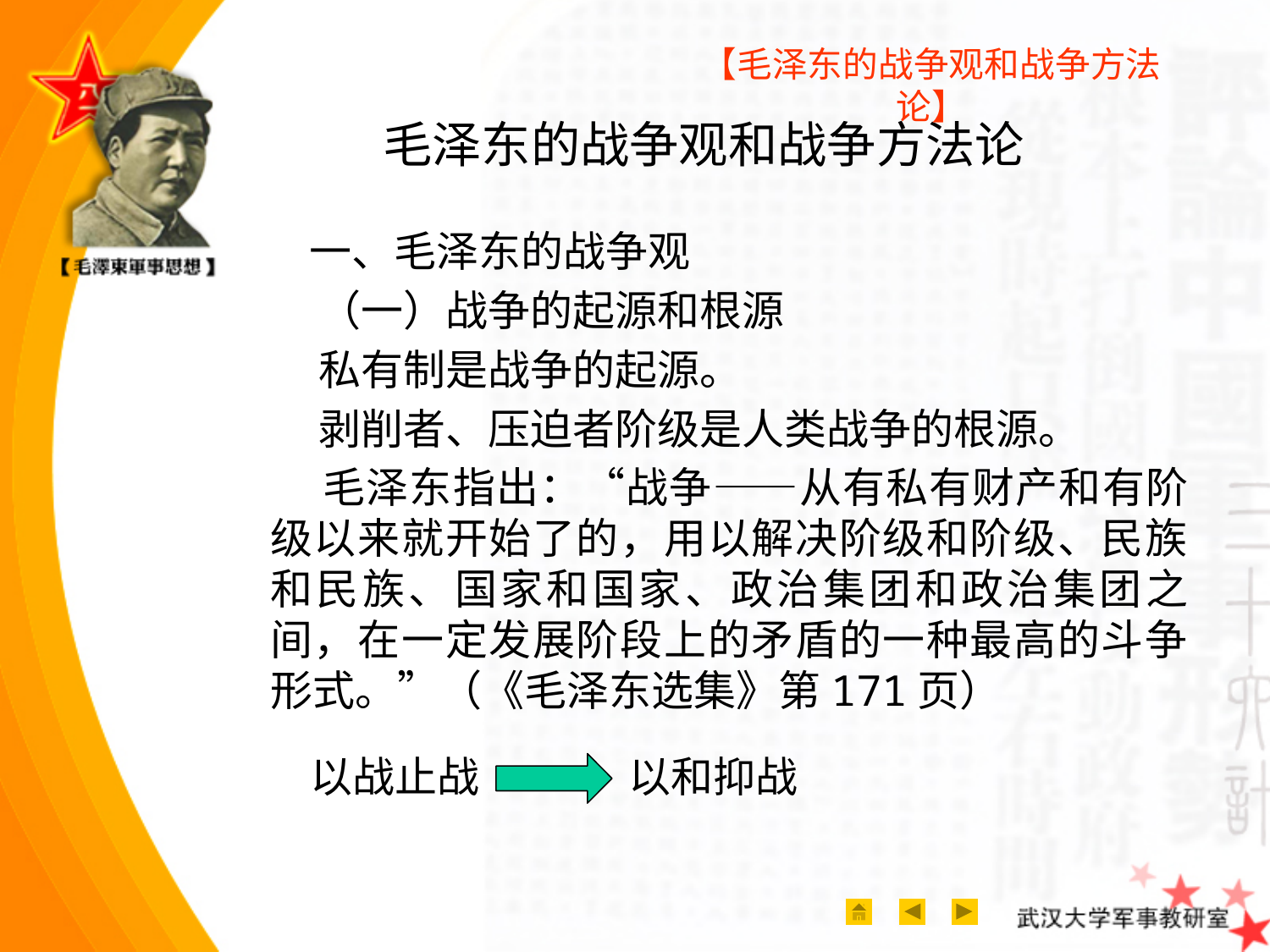

【毛泽东的战争观和战争方法论】
# 毛泽东的战争观和战争方法论
    一、毛泽东的战争观
    （一）战争的起源和根源
    私有制是战争的起源。
    剥削者、压迫者阶级是人类战争的根源。
    毛泽东指出：“战争——从有私有财产和有阶级以来就开始了的，用以解决阶级和阶级、民族和民族、国家和国家、政治集团和政治集团之间，在一定发展阶段上的矛盾的一种最高的斗争形式。”（《毛泽东选集》第171页）

以战止战
以和抑战